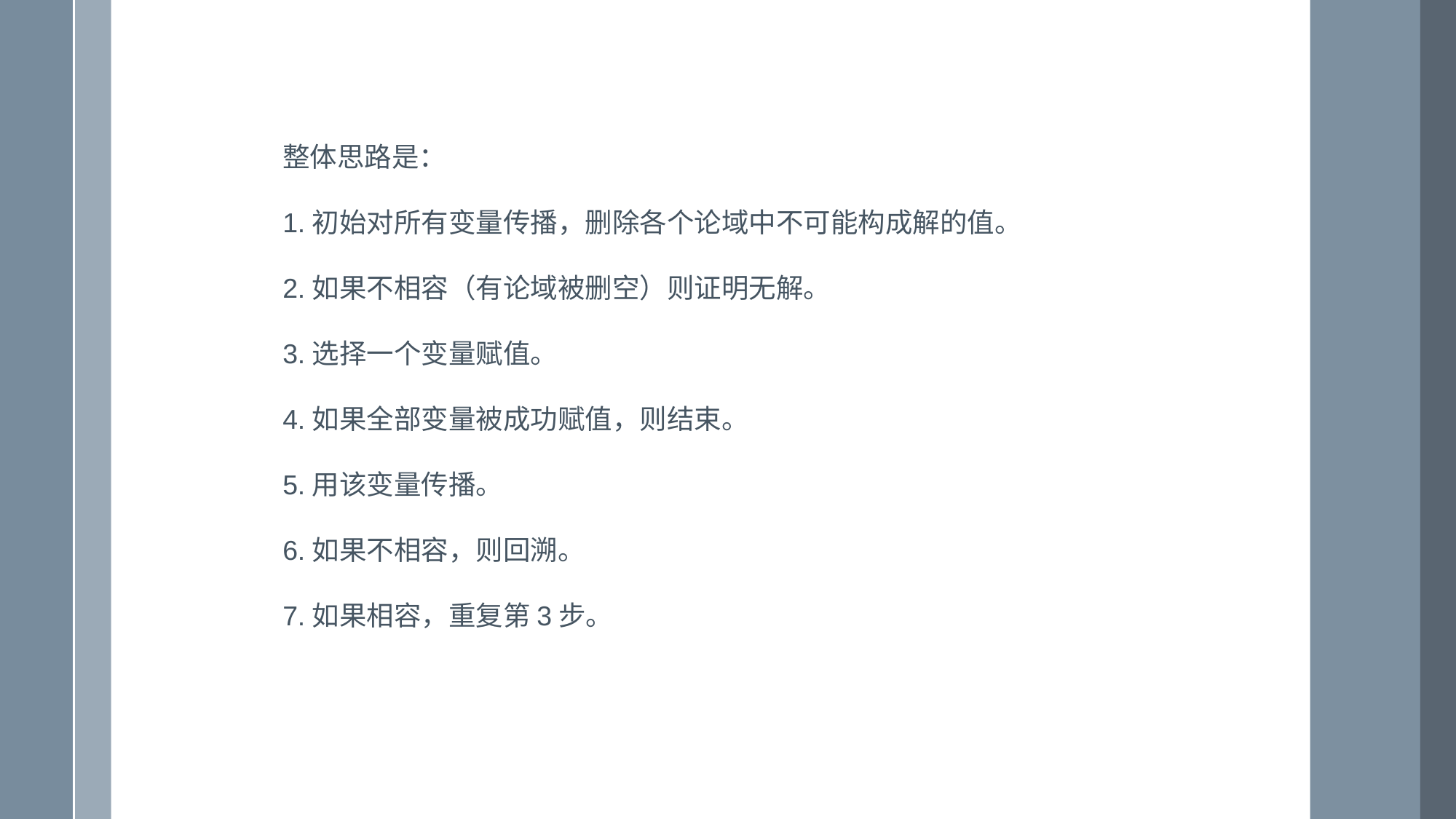

整体思路是：

1.初始对所有变量传播，删除各个论域中不可能构成解的值。

2.如果不相容（有论域被删空）则证明无解。

3.选择一个变量赋值。

4.如果全部变量被成功赋值，则结束。

5.用该变量传播。

6.如果不相容，则回溯。

7.如果相容，重复第3步。